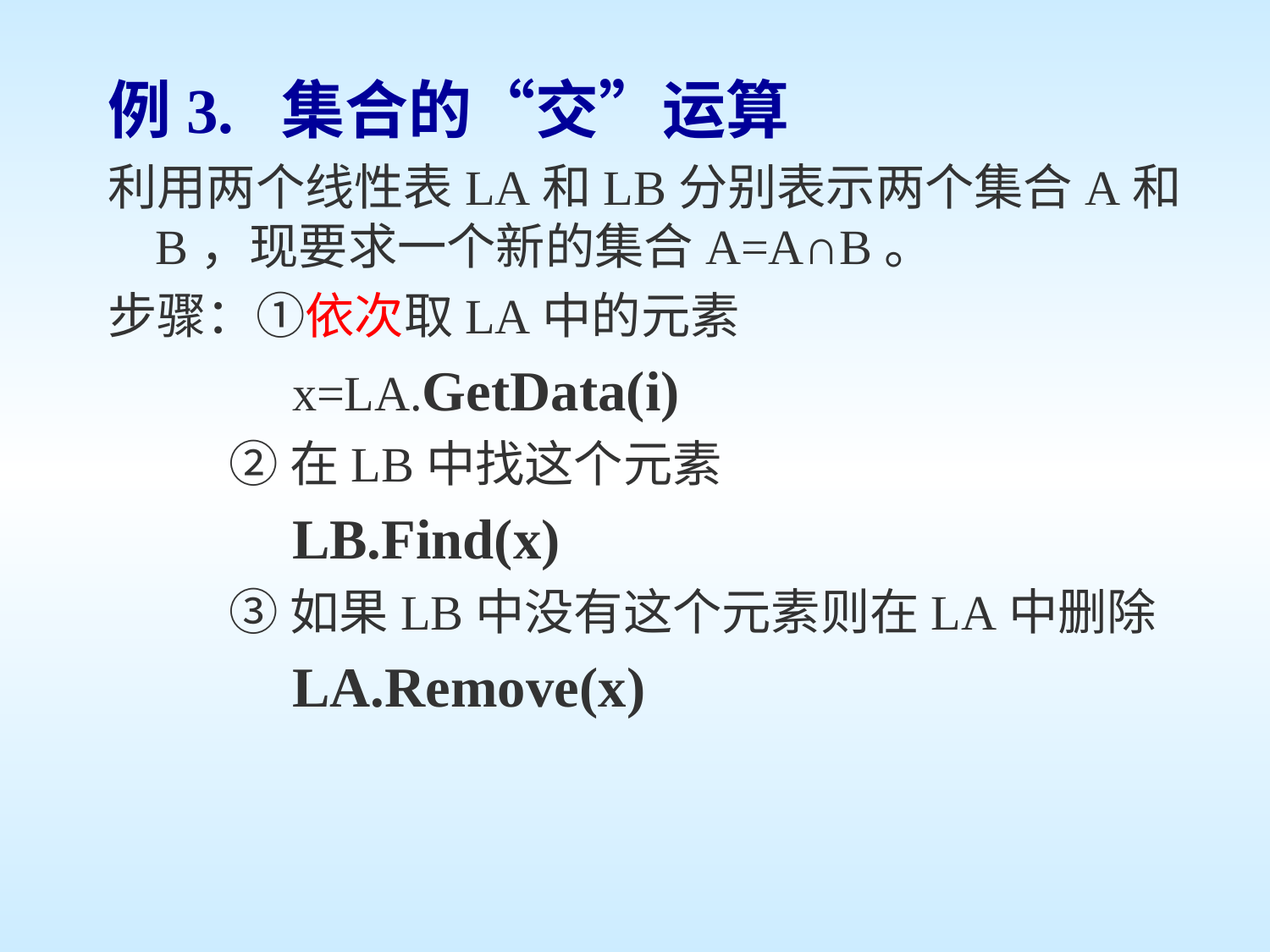

# 例3.  集合的“交”运算
利用两个线性表LA和LB分别表示两个集合A和B，现要求一个新的集合A=A∩B。
步骤：①依次取LA中的元素
               x=LA.GetData(i)
           ②在LB中找这个元素
               LB.Find(x)
           ③如果LB中没有这个元素则在LA中删除
             LA.Remove(x)